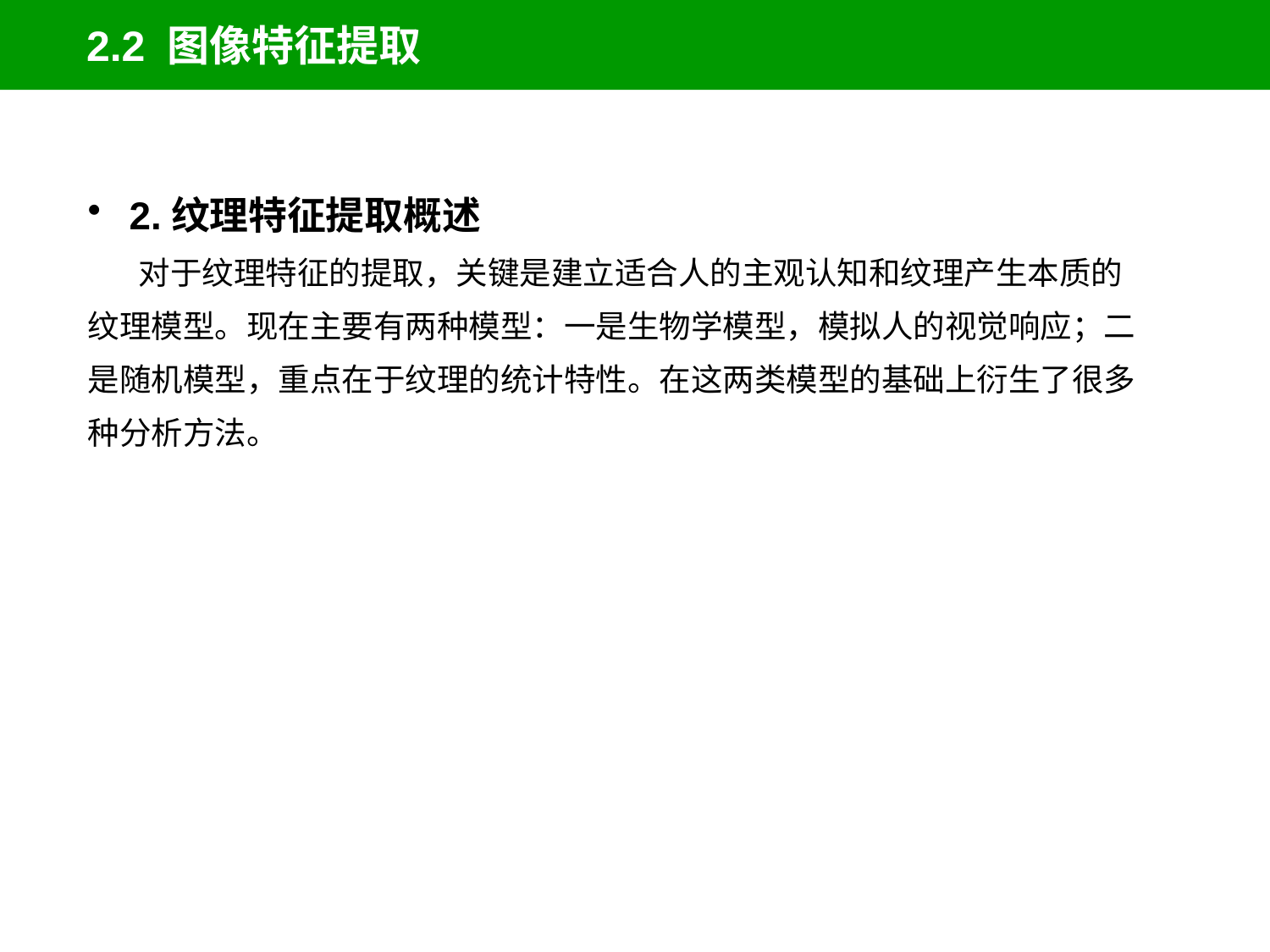

# 2.2 图像特征提取
2.纹理特征提取概述
      对于纹理特征的提取，关键是建立适合人的主观认知和纹理产生本质的纹理模型。现在主要有两种模型：一是生物学模型，模拟人的视觉响应；二是随机模型，重点在于纹理的统计特性。在这两类模型的基础上衍生了很多种分析方法。